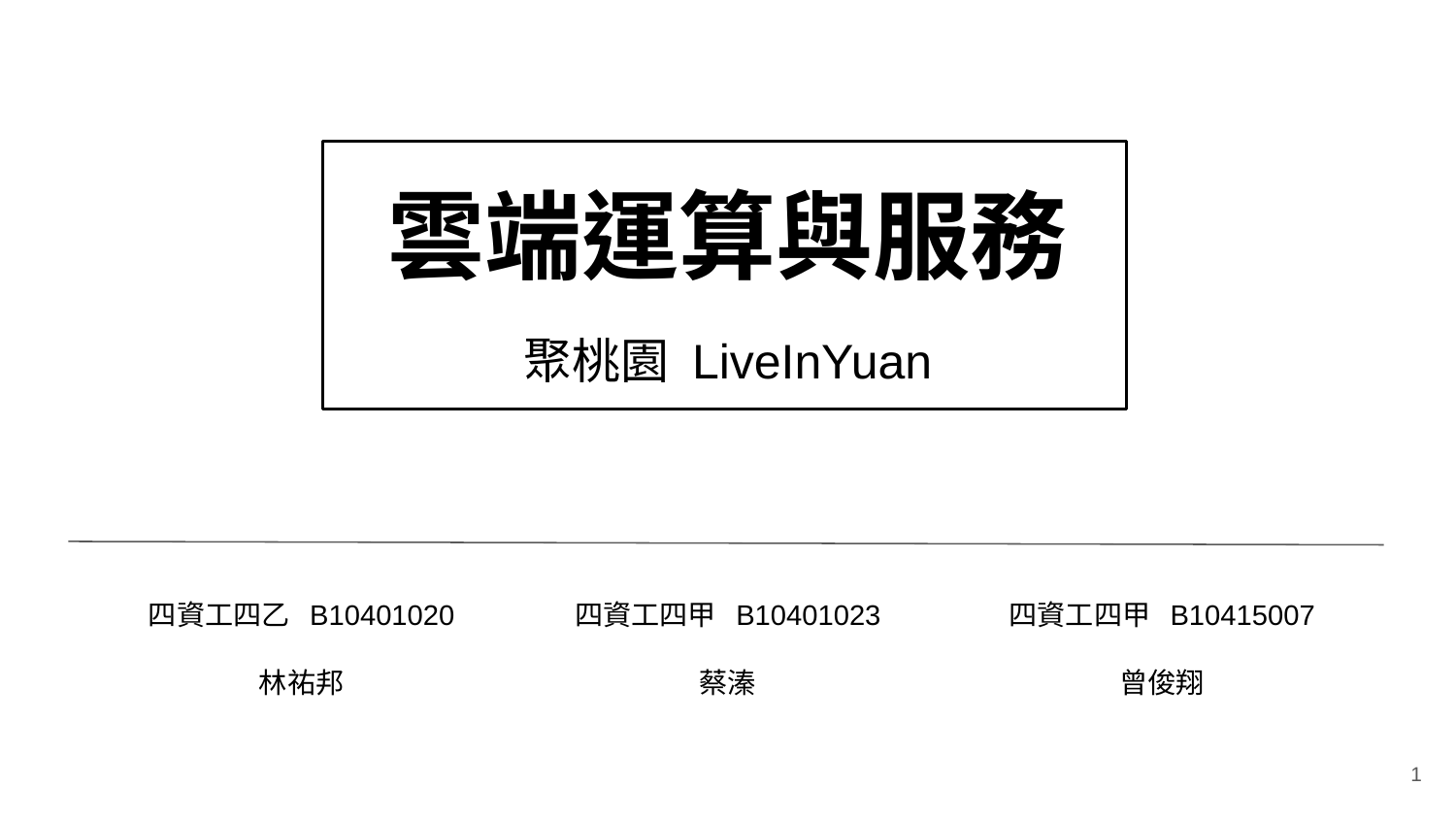

雲端運算與服務
聚桃園 LiveInYuan
四資工四乙  B10401020

林祐邦
四資工四甲  B10401023

蔡溱
四資工四甲  B10415007

曾俊翔
1